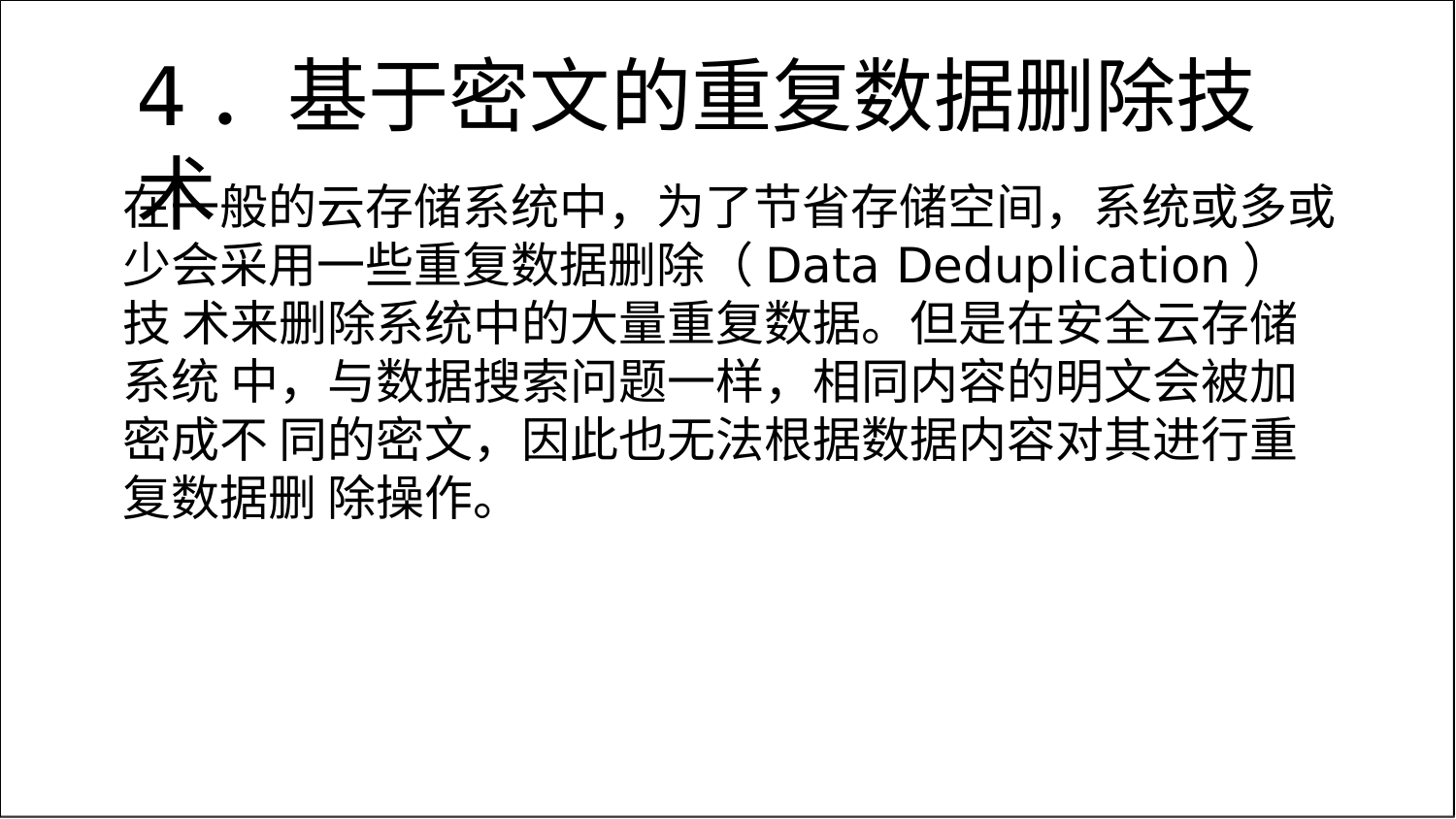

# 4．基于密文的重复数据删除技术
在一般的云存储系统中，为了节省存储空间，系统或多或 少会采用一些重复数据删除（Data Deduplication）技 术来删除系统中的大量重复数据。但是在安全云存储系统 中，与数据搜索问题一样，相同内容的明文会被加密成不 同的密文，因此也无法根据数据内容对其进行重复数据删 除操作。